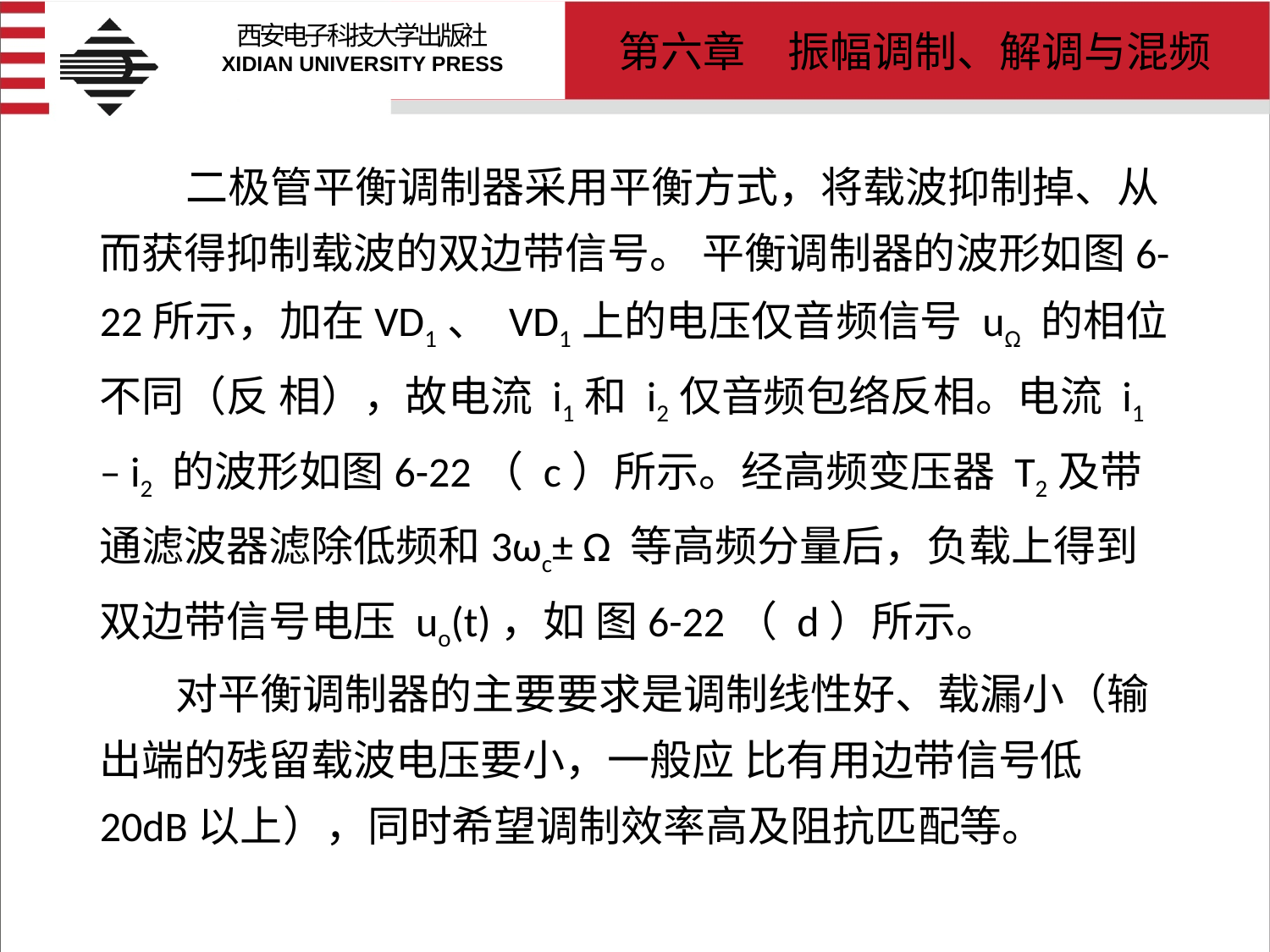

# 二极管平衡调制器采用平衡方式，将载波抑制掉、从而获得抑制载波的双边带信号。 平衡调制器的波形如图6-22所示，加在VD1、 VD1上的电压仅音频信号 uΩ 的相位不同（反 相），故电流 i1和 i2仅音频包络反相。电流 i1 – i2 的波形如图6-22（ c）所示。经高频变压器 T2及带通滤波器滤除低频和3ωc± Ω 等高频分量后，负载上得到双边带信号电压 uo(t)，如 图6-22（ d）所示。 对平衡调制器的主要要求是调制线性好、载漏小（输出端的残留载波电压要小，一般应 比有用边带信号低20dB以上），同时希望调制效率高及阻抗匹配等。